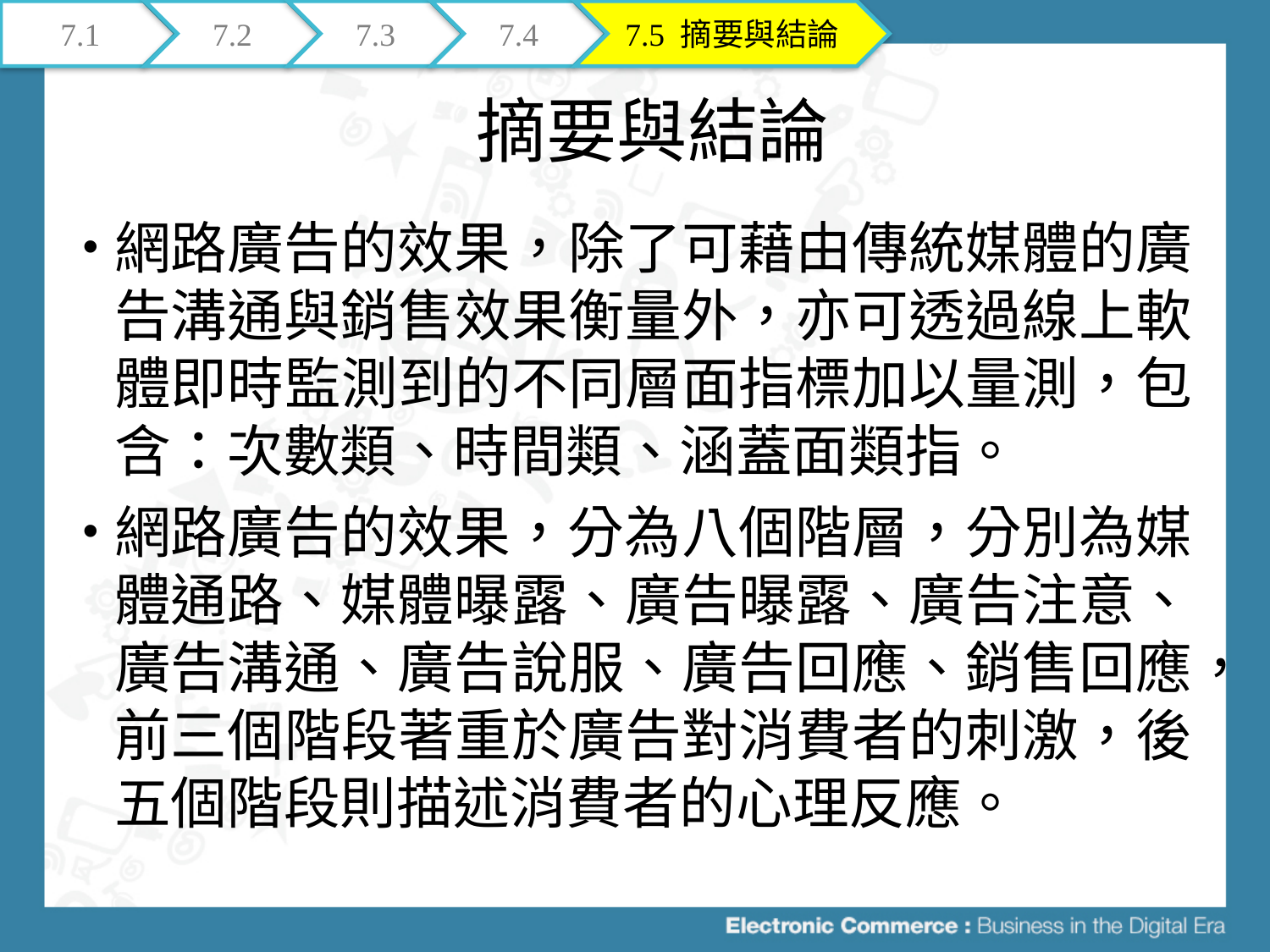

7.1
7.2
7.3
7.4
7.5 摘要與結論
# 摘要與結論
網路廣告的效果，除了可藉由傳統媒體的廣告溝通與銷售效果衡量外，亦可透過線上軟體即時監測到的不同層面指標加以量測，包含：次數類、時間類、涵蓋面類指。
網路廣告的效果，分為八個階層，分別為媒體通路、媒體曝露、廣告曝露、廣告注意、廣告溝通、廣告說服、廣告回應、銷售回應，前三個階段著重於廣告對消費者的刺激，後五個階段則描述消費者的心理反應。